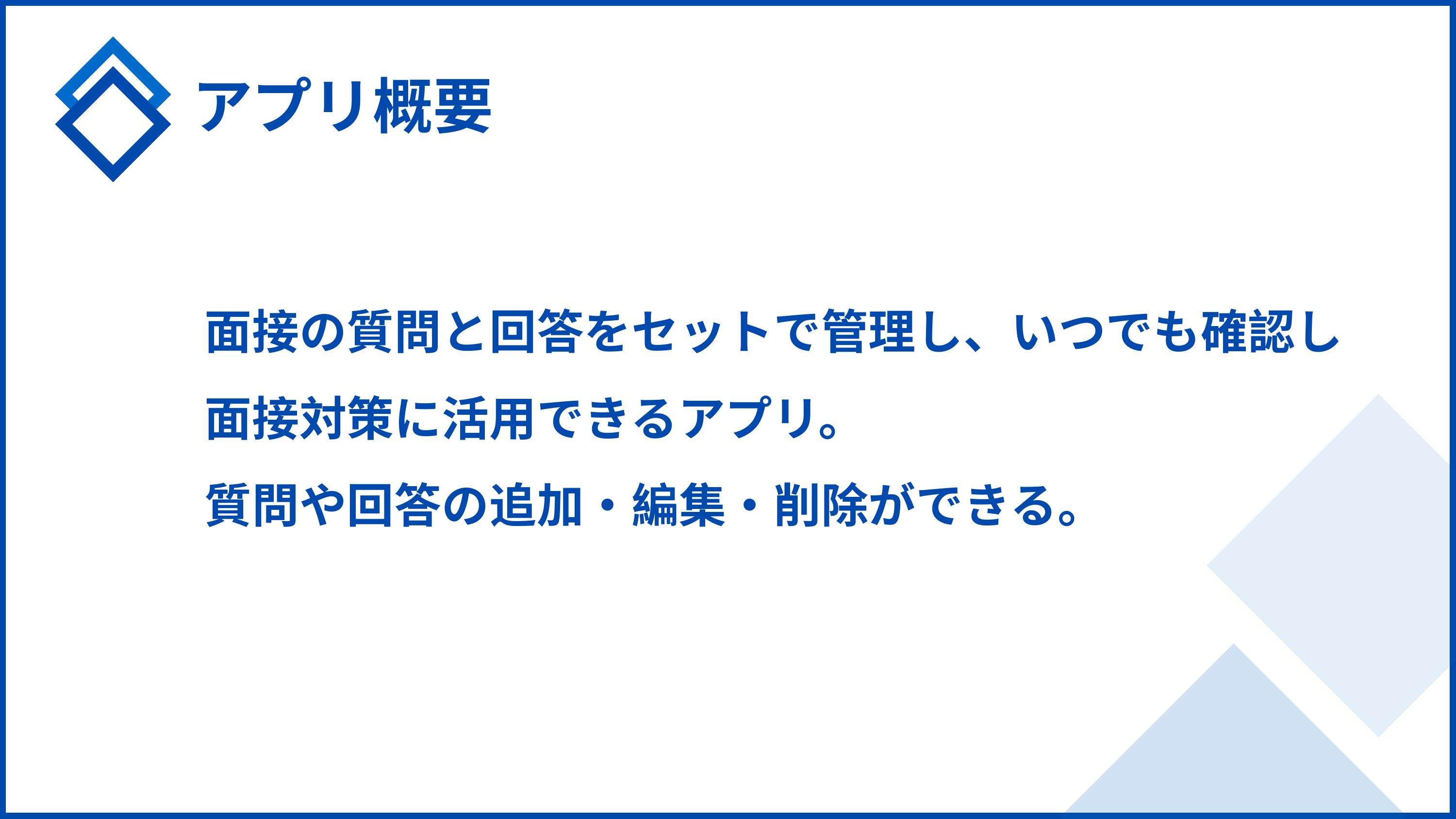

アプリ概要
面接の質問と回答をセットで管理し、いつでも確認し面接対策に活用できるアプリ。
質問や回答の追加・編集・削除ができる。